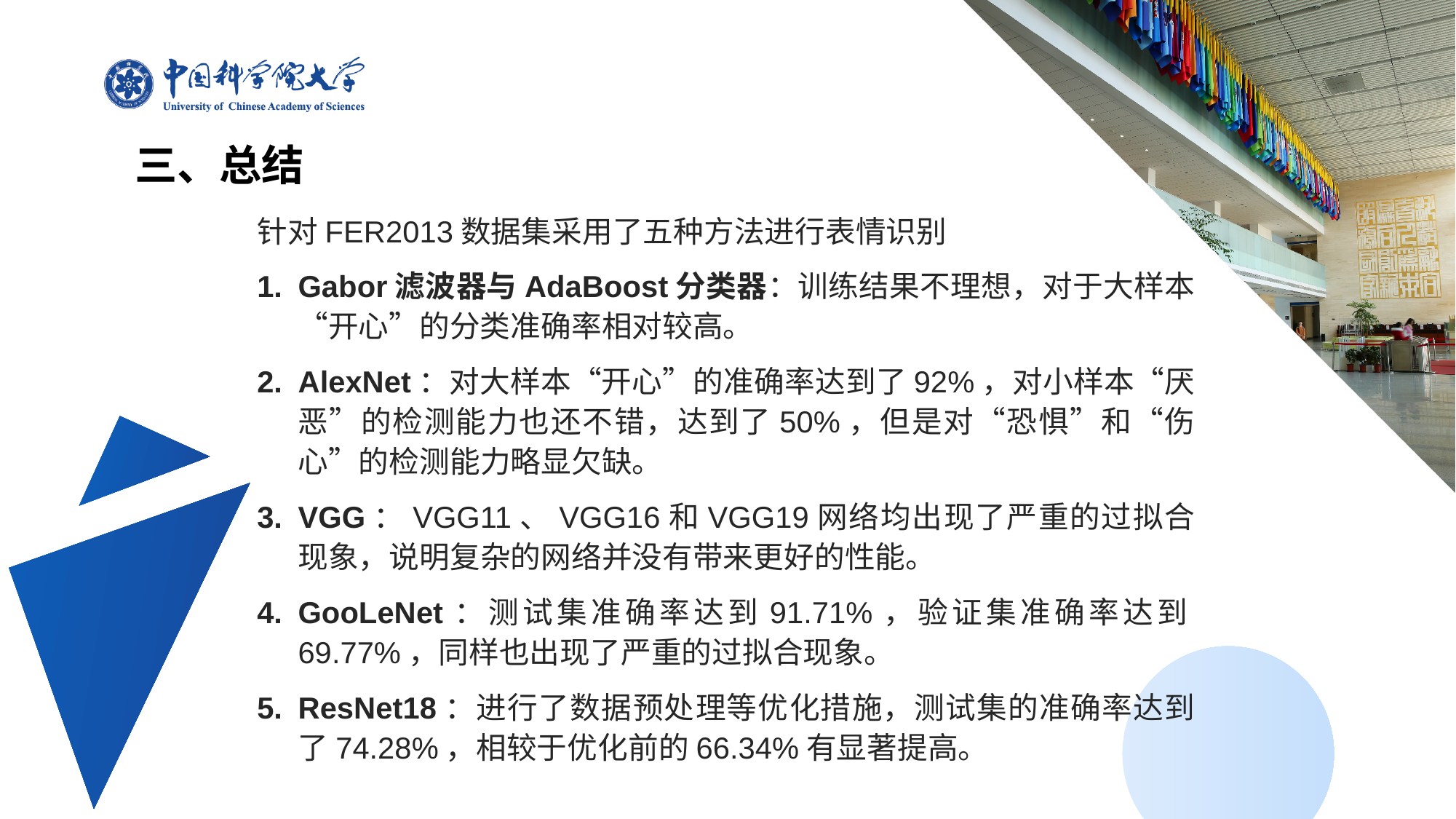

三、总结
针对FER2013数据集采用了五种方法进行表情识别
Gabor滤波器与AdaBoost分类器：训练结果不理想，对于大样本“开心”的分类准确率相对较高。
AlexNet：对大样本“开心”的准确率达到了92%，对小样本“厌恶”的检测能力也还不错，达到了50%，但是对“恐惧”和“伤心”的检测能力略显欠缺。
VGG：VGG11、VGG16和VGG19网络均出现了严重的过拟合现象，说明复杂的网络并没有带来更好的性能。
GooLeNet：测试集准确率达到91.71%，验证集准确率达到69.77%，同样也出现了严重的过拟合现象。
ResNet18：进行了数据预处理等优化措施，测试集的准确率达到了74.28%，相较于优化前的66.34%有显著提高。